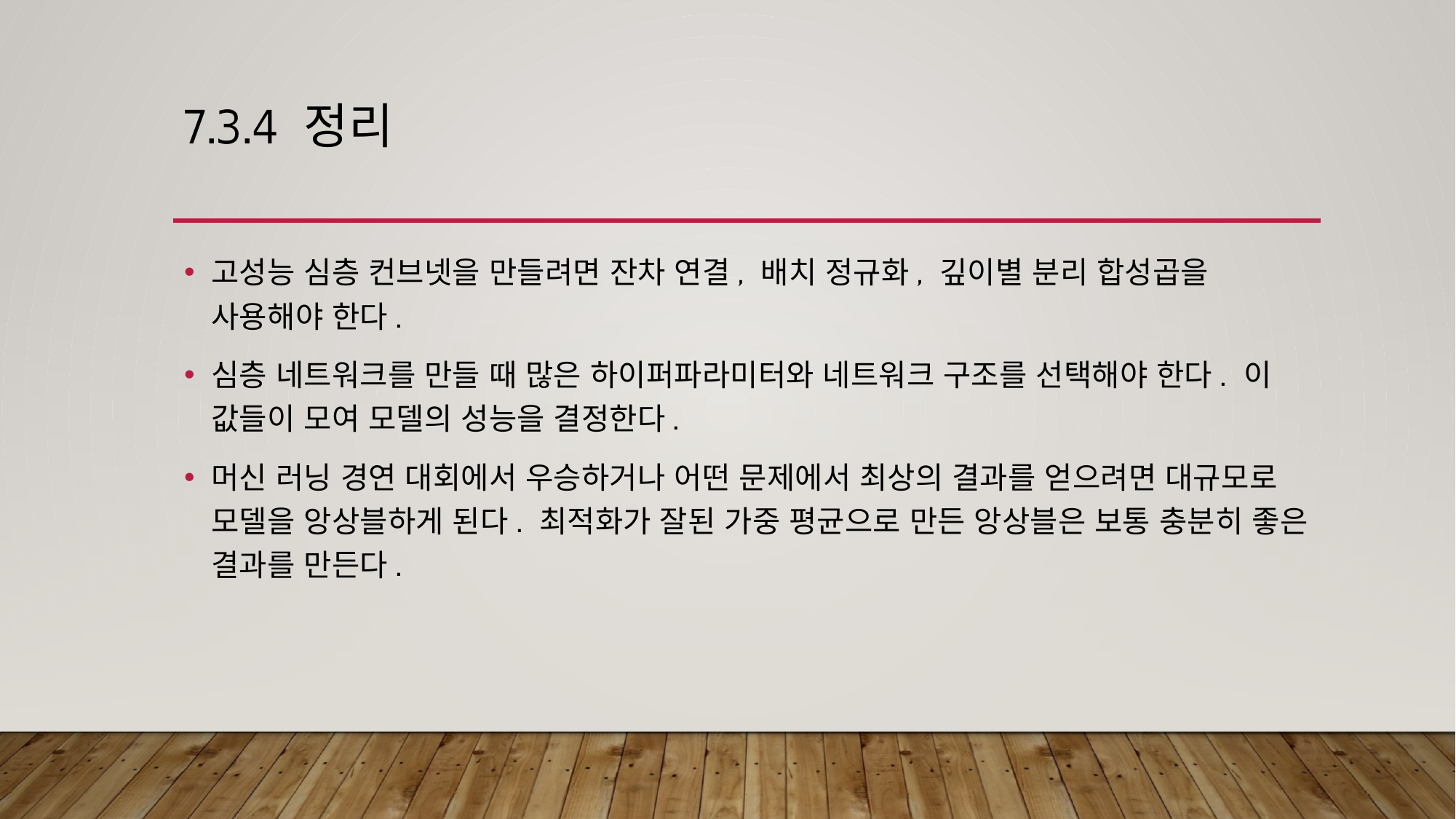

# 7.3.4 정리
고성능 심층 컨브넷을 만들려면 잔차 연결, 배치 정규화, 깊이별 분리 합성곱을 사용해야 한다.
심층 네트워크를 만들 때 많은 하이퍼파라미터와 네트워크 구조를 선택해야 한다. 이 값들이 모여 모델의 성능을 결정한다.
머신 러닝 경연 대회에서 우승하거나 어떤 문제에서 최상의 결과를 얻으려면 대규모로 모델을 앙상블하게 된다. 최적화가 잘된 가중 평균으로 만든 앙상블은 보통 충분히 좋은 결과를 만든다.